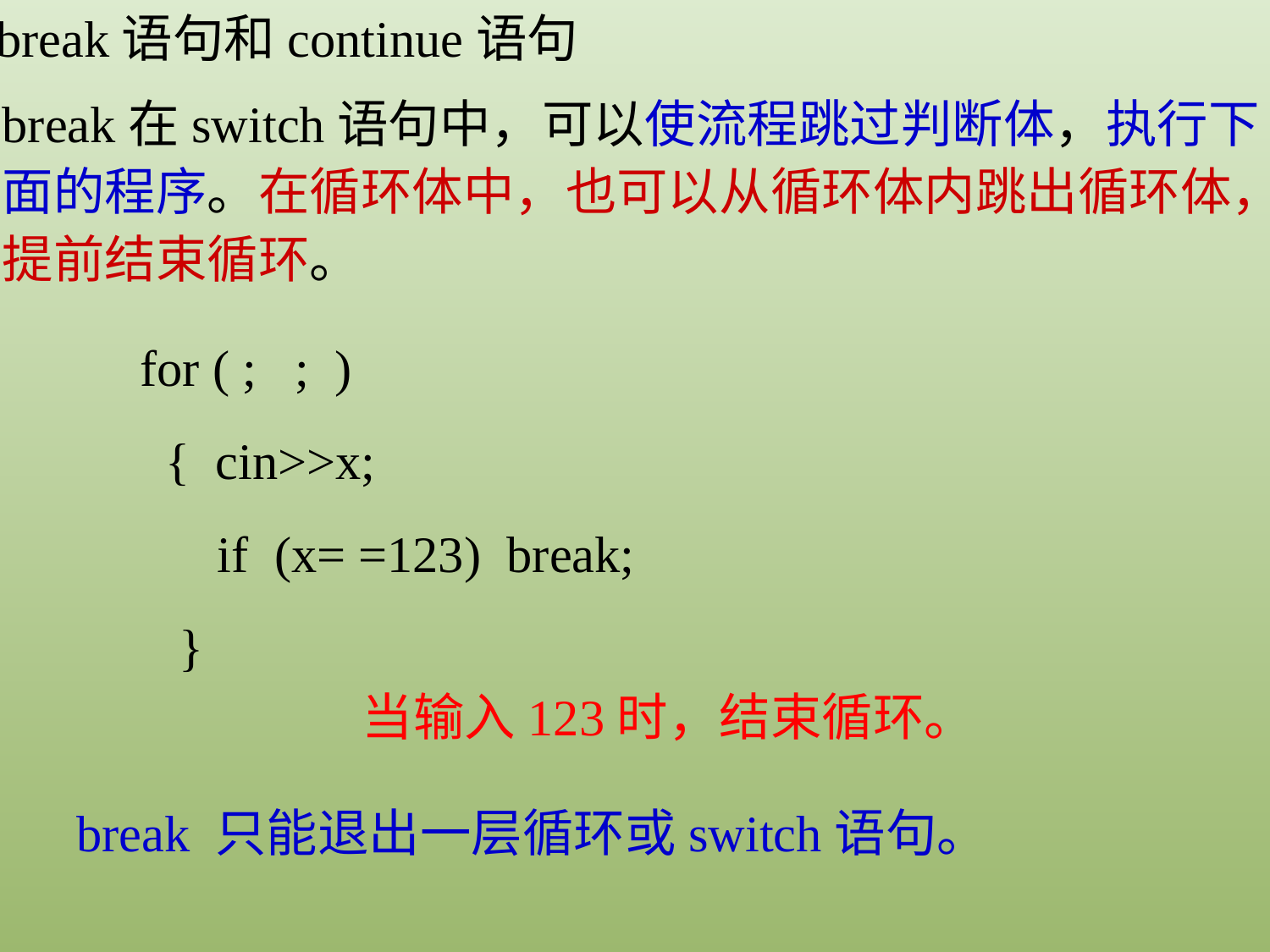

break语句和continue语句
break在switch语句中，可以使流程跳过判断体，执行下面的程序。在循环体中，也可以从循环体内跳出循环体，提前结束循环。
for ( ;   ;  )
  {  cin>>x;
      if  (x= =123)  break;
   }
当输入123时，结束循环。
break 只能退出一层循环或switch语句。
147